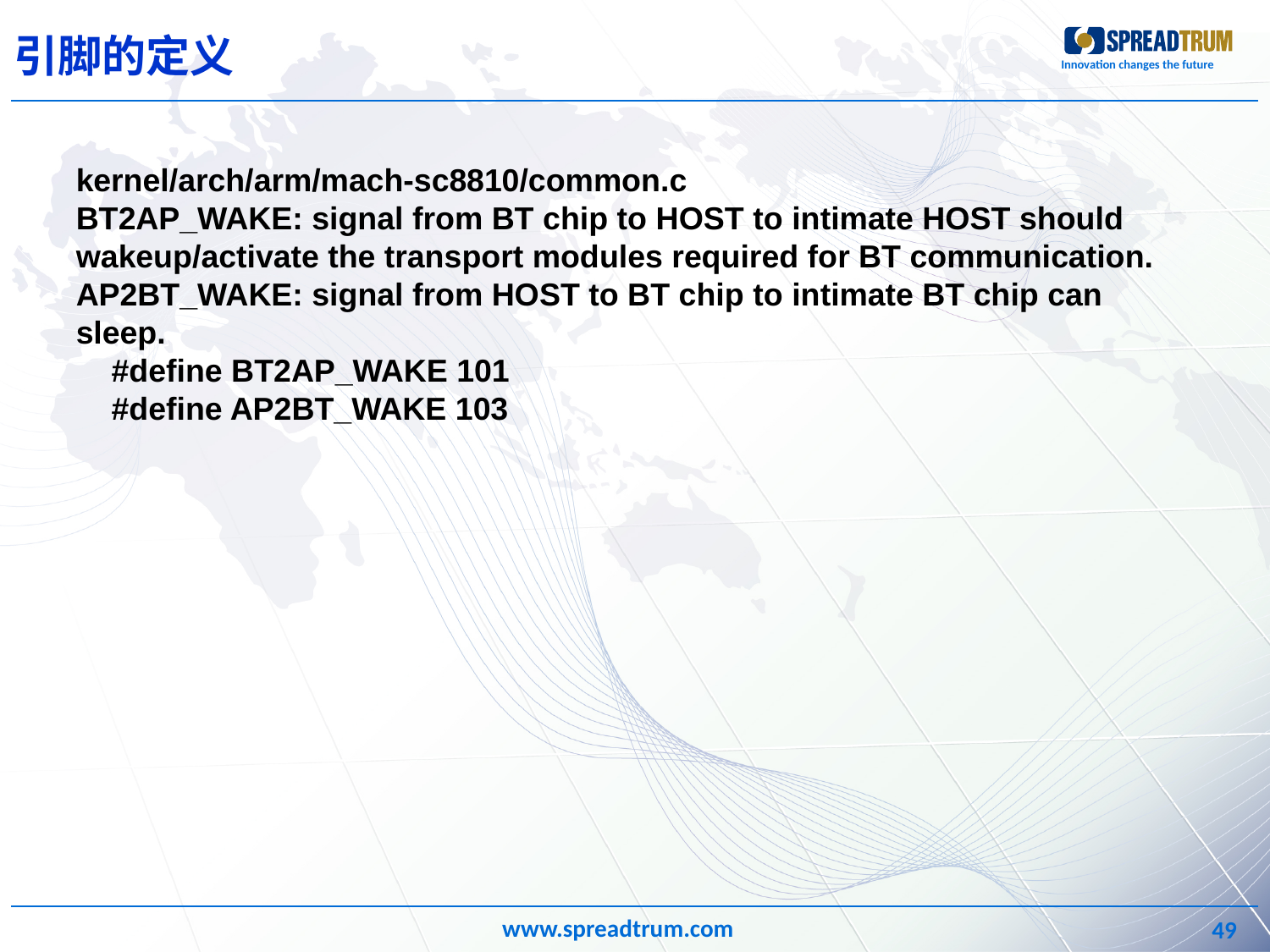

引脚的定义
kernel/arch/arm/mach-sc8810/common.c
BT2AP_WAKE: signal from BT chip to HOST to intimate HOST should wakeup/activate the transport modules required for BT communication.
AP2BT_WAKE: signal from HOST to BT chip to intimate BT chip can sleep.
    #define BT2AP_WAKE 101
    #define AP2BT_WAKE 103